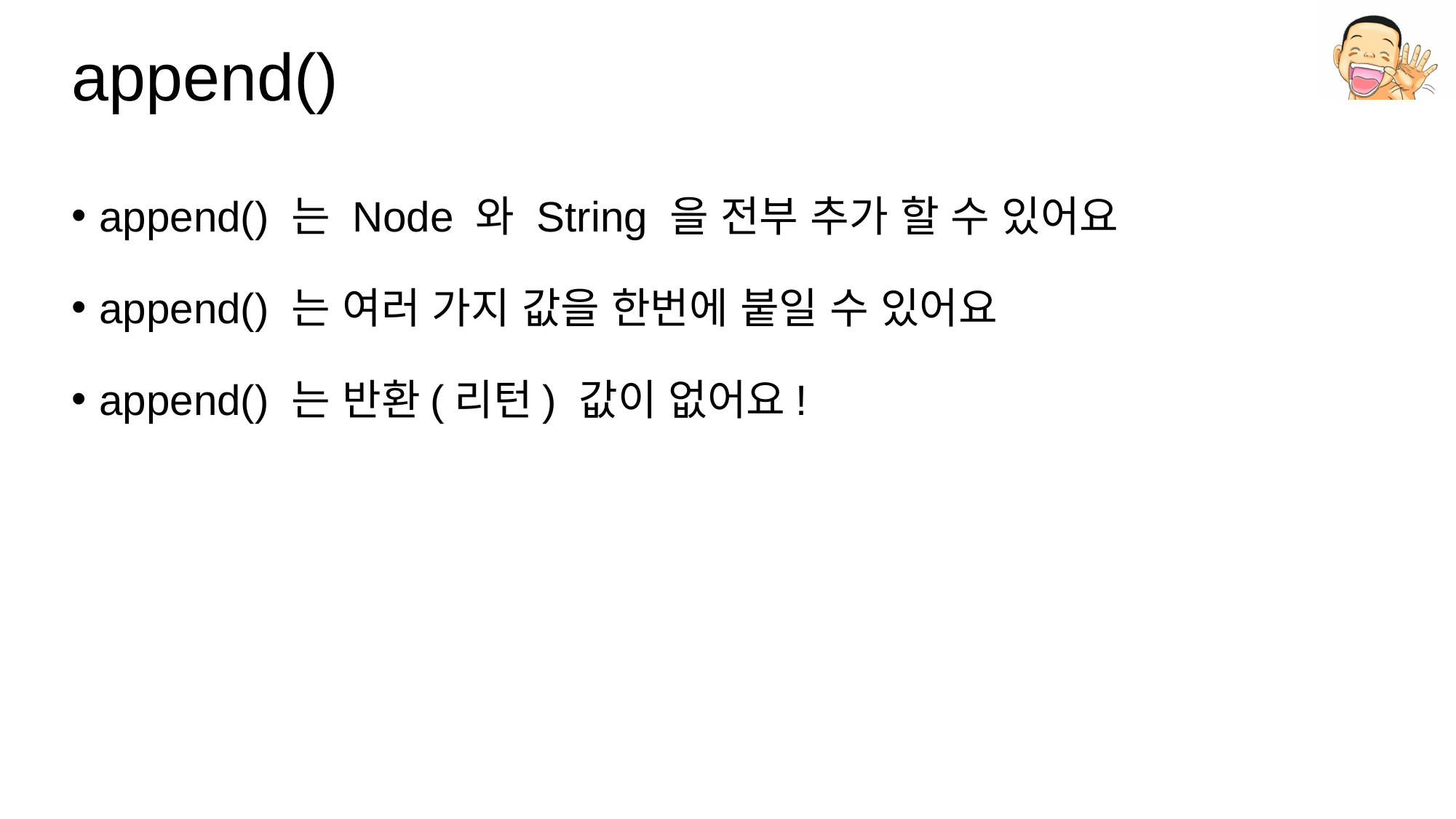

# append()
append() 는 Node 와 String 을 전부 추가 할 수 있어요
append() 는 여러 가지 값을 한번에 붙일 수 있어요
append() 는 반환(리턴) 값이 없어요!